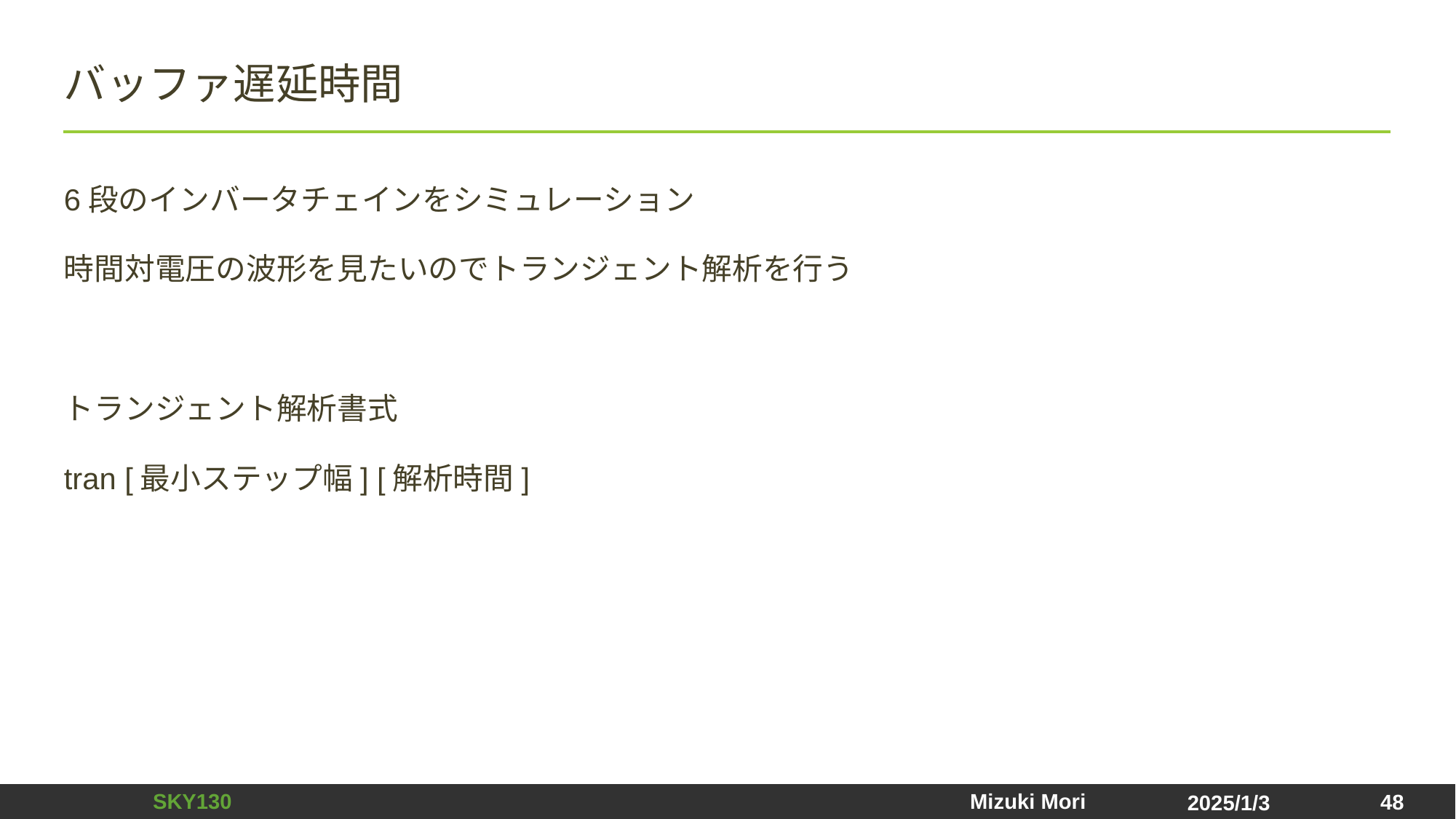

# バッファ遅延時間
6段のインバータチェインをシミュレーション
時間対電圧の波形を見たいのでトランジェント解析を行う

トランジェント解析書式
tran [最小ステップ幅] [解析時間]

48
2025/1/3